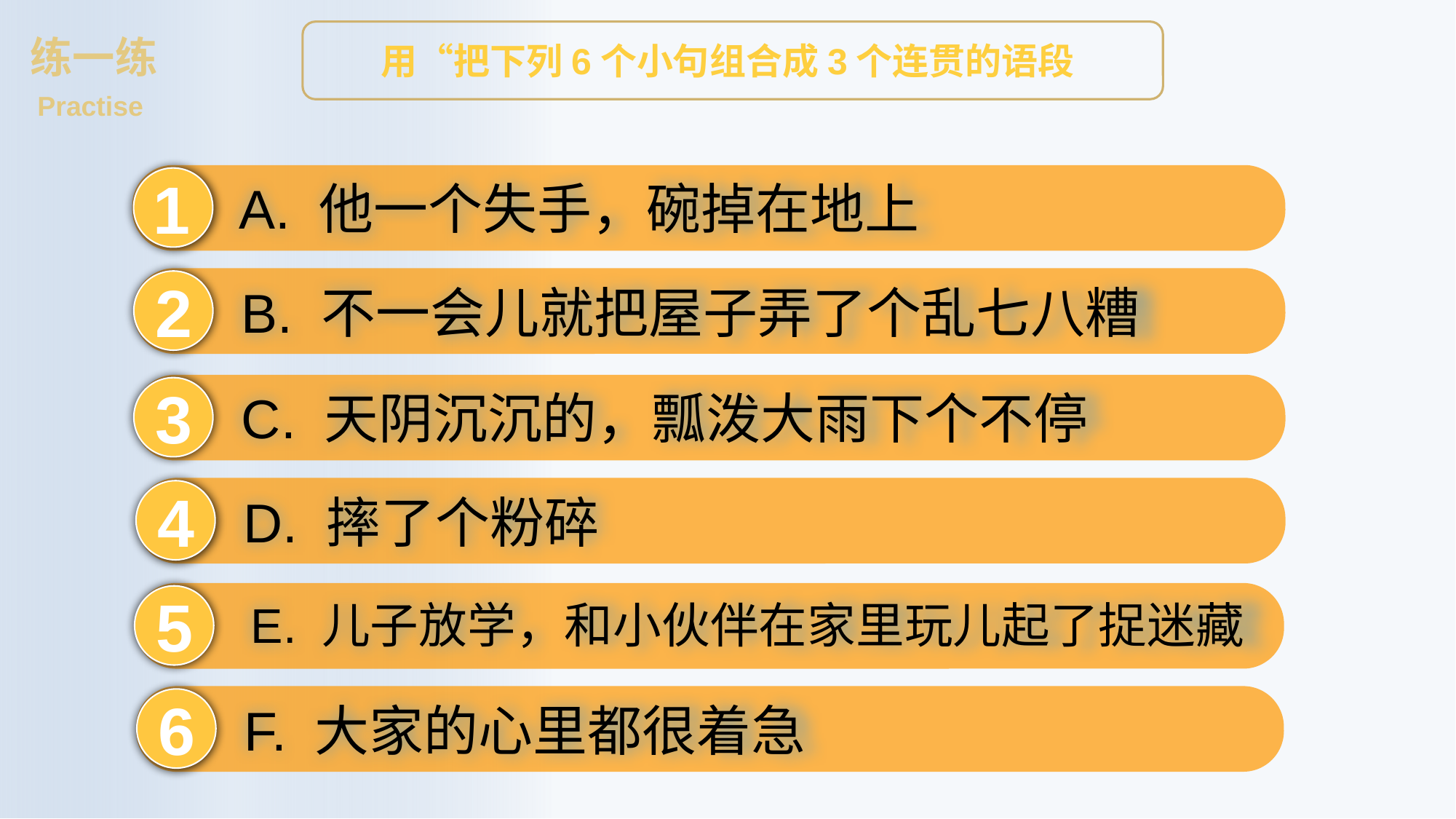

练一练
用“把下列6个小句组合成3个连贯的语段
Practise
1

A. 他一个失手，碗掉在地上
2

B. 不一会儿就把屋子弄了个乱七八糟
3

C. 天阴沉沉的，瓢泼大雨下个不停
4

D. 摔了个粉碎
5

E. 儿子放学，和小伙伴在家里玩儿起了捉迷藏
6

F. 大家的心里都很着急